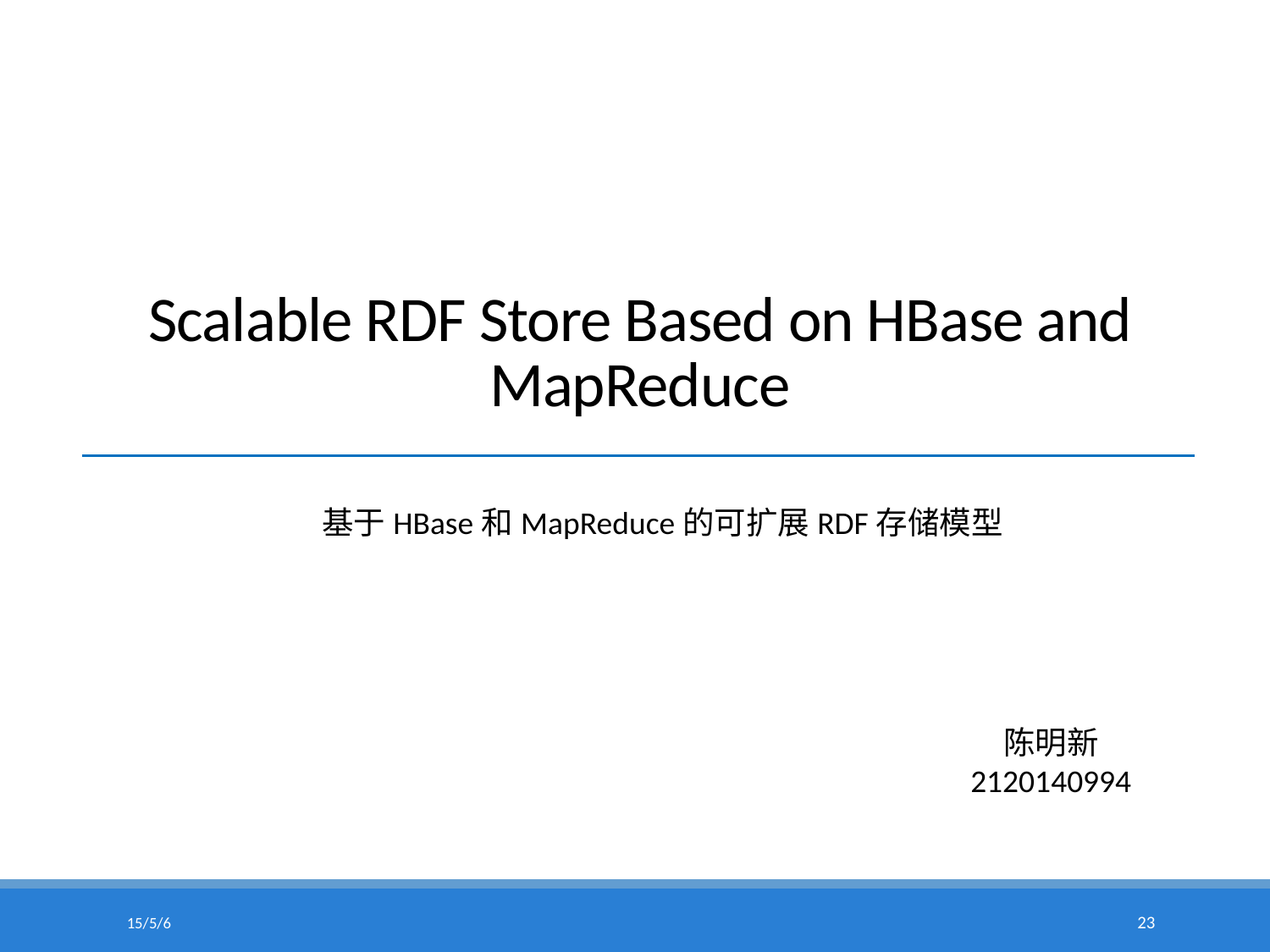

# Scalable RDF Store Based on HBase and MapReduce
基于HBase和MapReduce的可扩展RDF存储模型
陈明新
2120140994
15/5/6
23